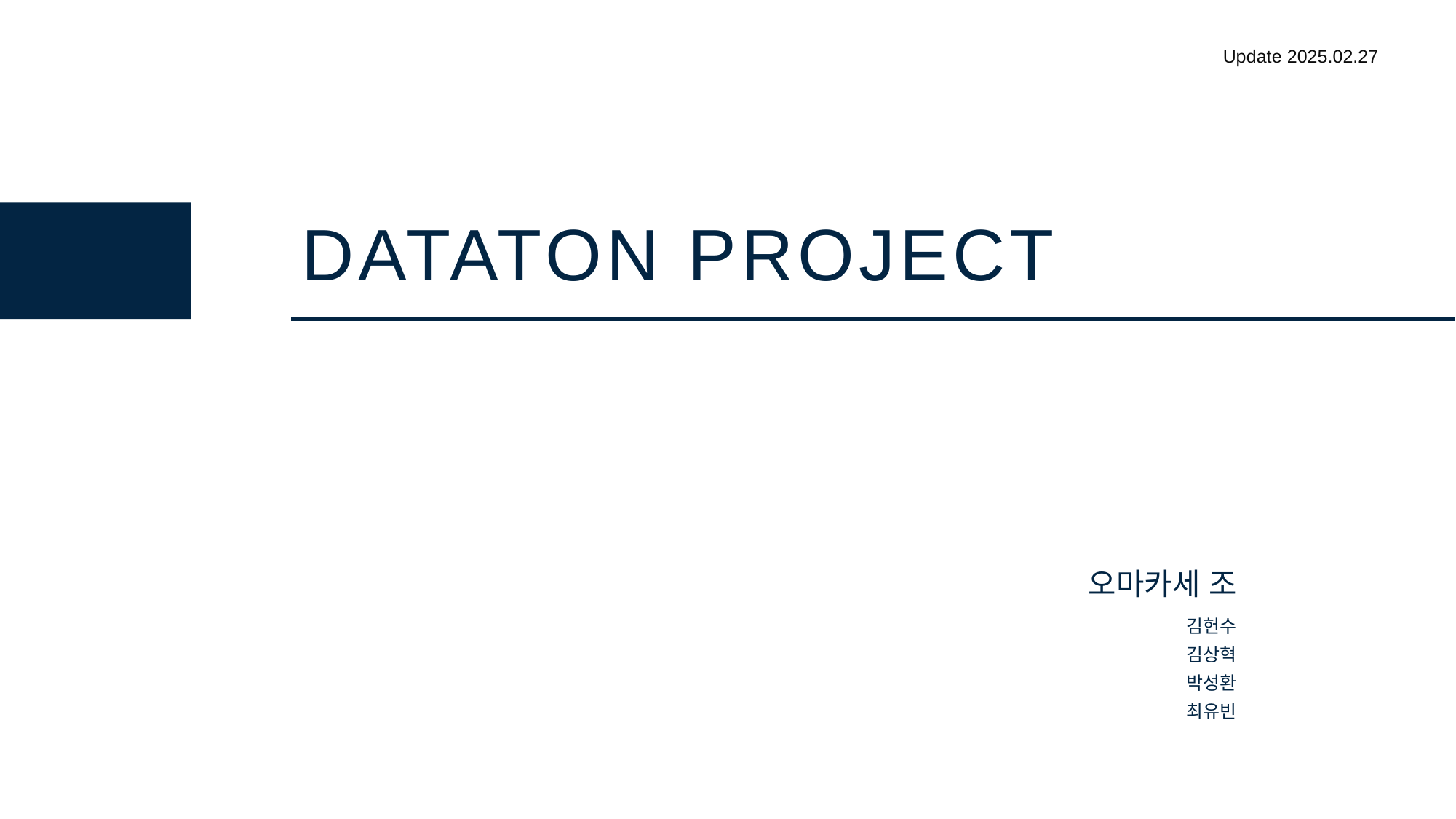

Update 2025.02.27
DATATON PROJECT
오마카세 조
김헌수
김상혁
박성환
최유빈